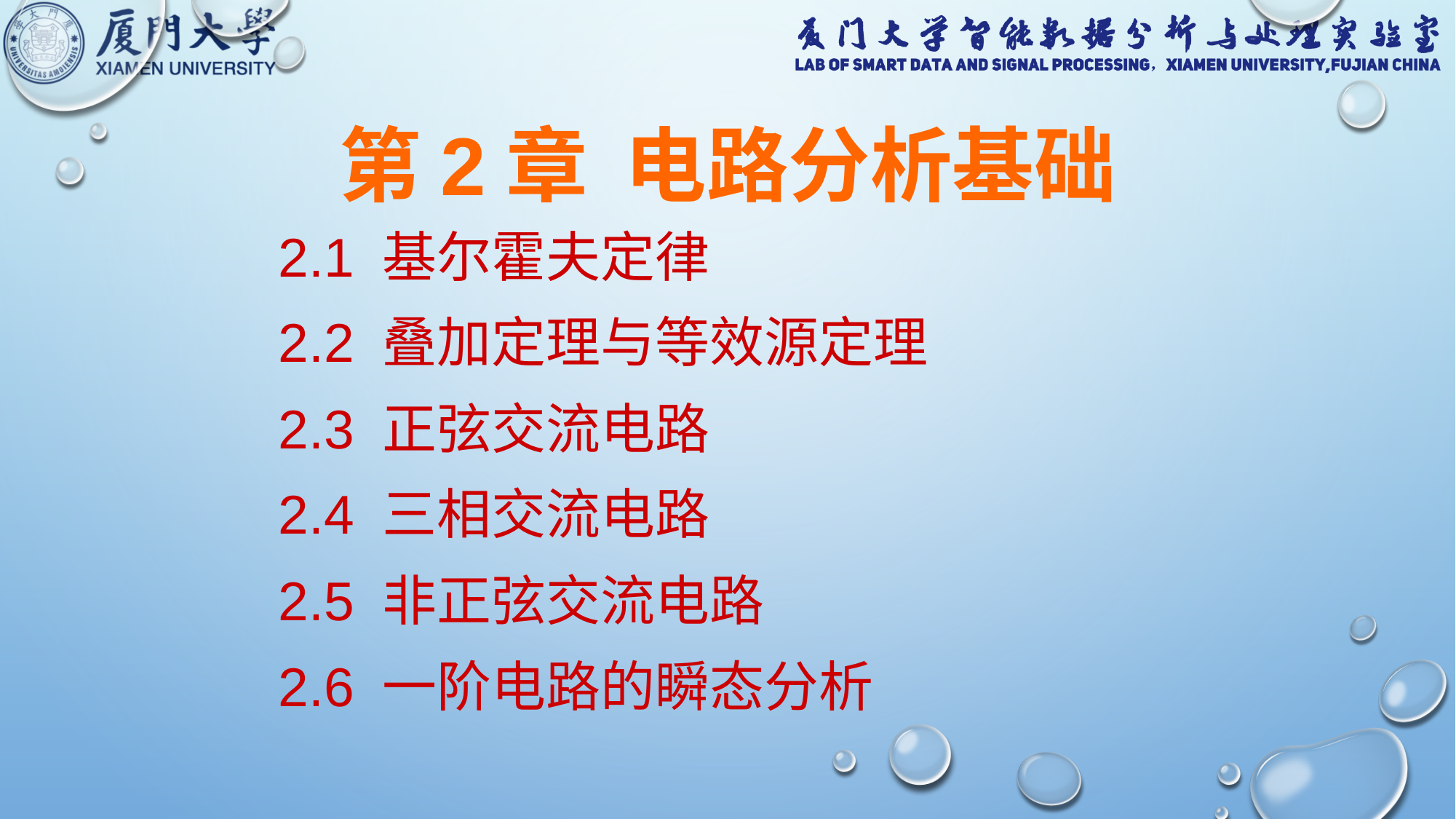

# 第2章  电路分析基础
2.1 基尔霍夫定律
2.2 叠加定理与等效源定理
2.3 正弦交流电路
2.4 三相交流电路
2.5 非正弦交流电路
2.6 一阶电路的瞬态分析